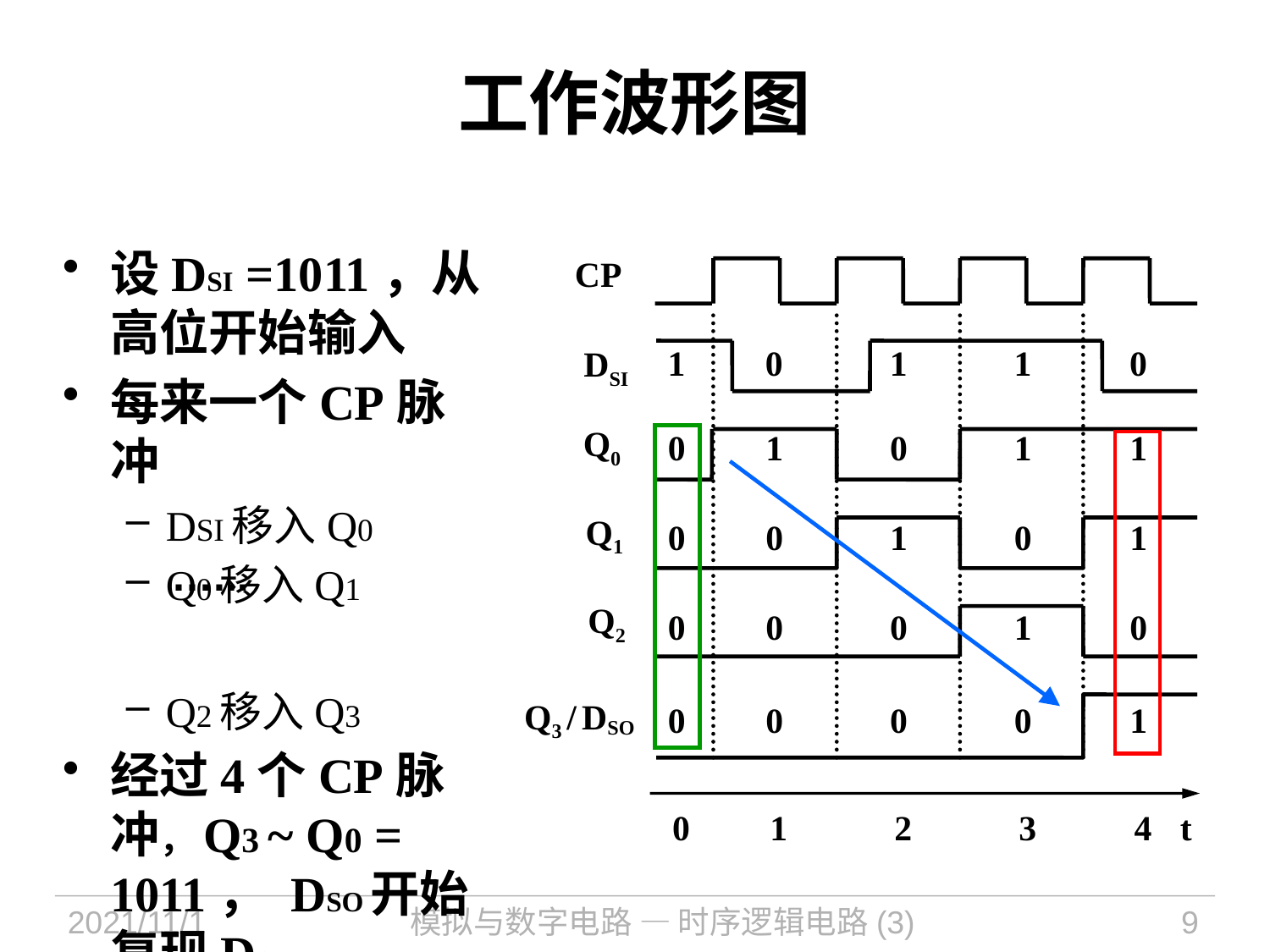

# 工作波形图
设DSI =1011，从高位开始输入
每来一个CP脉冲
DSI移入Q0
Q0移入Q1

Q2移入Q3
经过4个CP脉冲，Q3 ~ Q0 = 1011， DSO开始复现DSI
CP

1         0            1            1           0
DSI

Q0
0         1            0            1           1

Q1
0         0            1            0           1

…...
Q2
0         0            0            1           0

Q3 / DSO
0         0            0            0           1

0         1            2            3           4
t
2021/11/1
模拟与数字电路 — 时序逻辑电路(3)
9